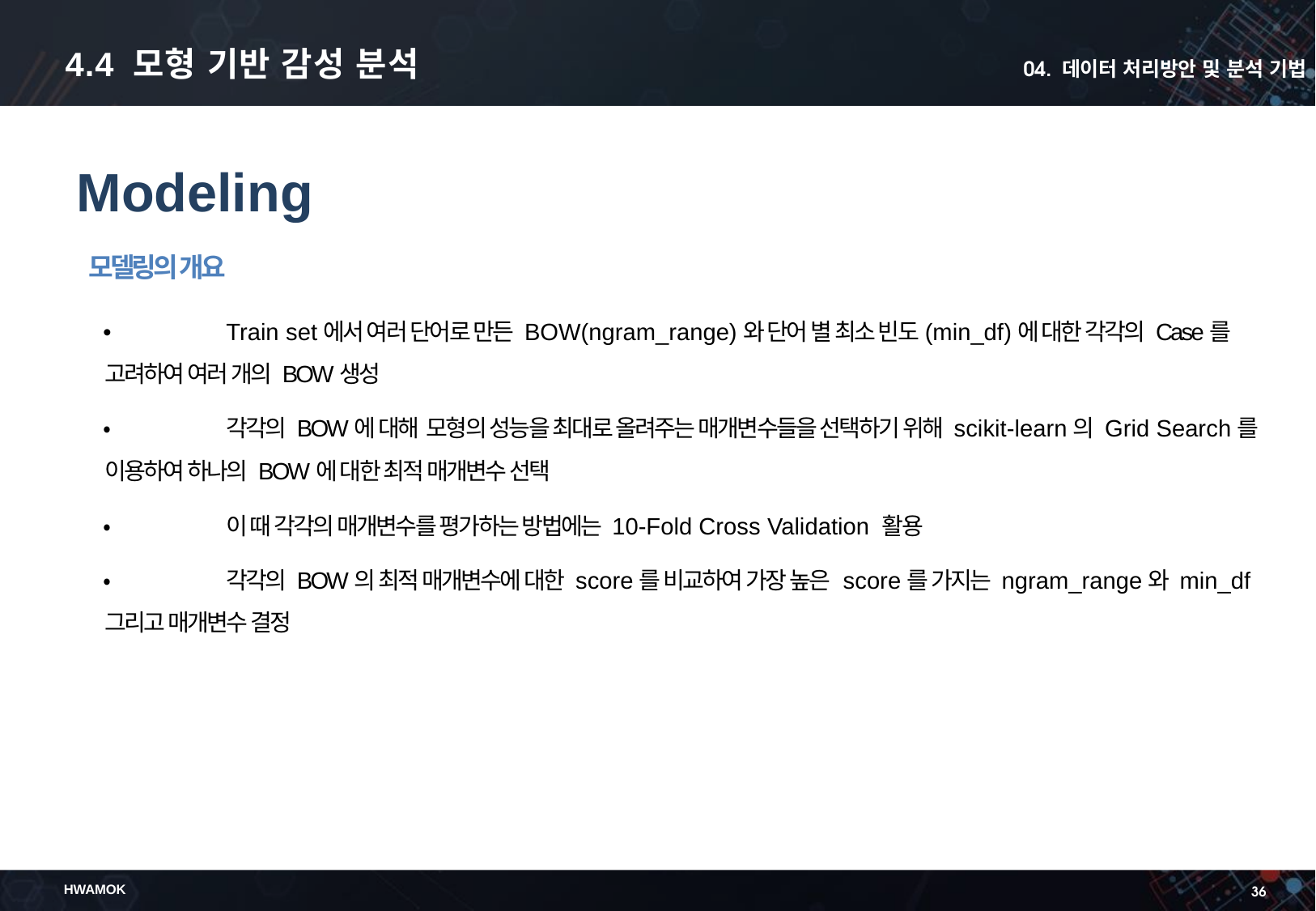

4.4 모형 기반 감성 분석
04. 데이터 처리방안 및 분석 기법
Modeling
모델링의 개요
•	Train set에서 여러 단어로 만든 BOW(ngram_range)와 단어 별 최소 빈도(min_df)에 대한 각각의 Case를 고려하여 여러 개의 BOW생성
•	각각의 BOW에 대해  모형의 성능을 최대로 올려주는 매개변수들을 선택하기 위해 scikit-learn의 Grid Search를 이용하여 하나의 BOW에 대한 최적 매개변수 선택
•	이 때 각각의 매개변수를 평가하는 방법에는 10-Fold Cross Validation 활용
•	각각의 BOW의 최적 매개변수에 대한 score를 비교하여 가장 높은 score를 가지는 ngram_range와 min_df 그리고 매개변수 결정
HWAMOK
36